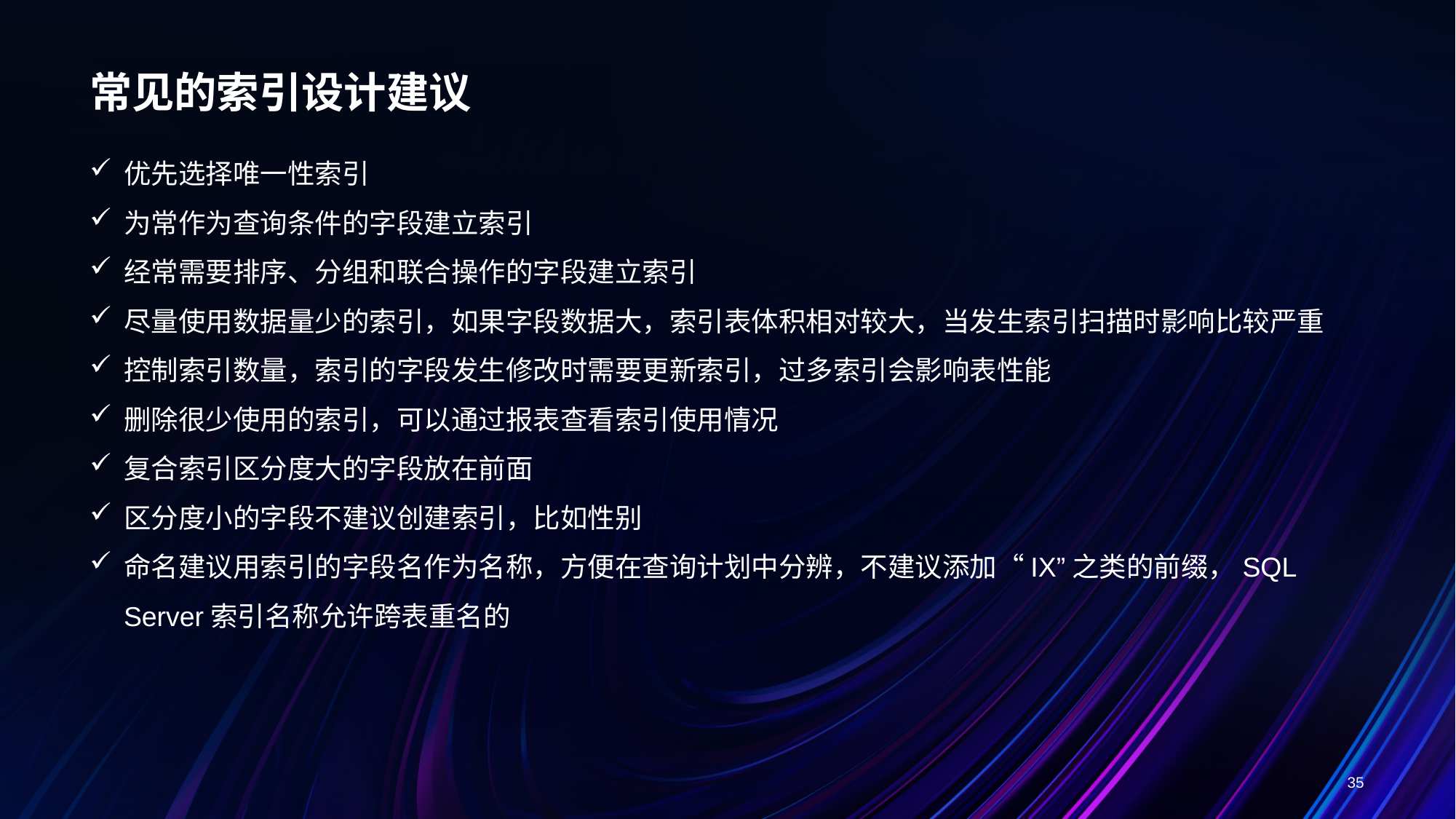

# 常见的索引设计建议
优先选择唯一性索引
为常作为查询条件的字段建立索引
经常需要排序、分组和联合操作的字段建立索引
尽量使用数据量少的索引，如果字段数据大，索引表体积相对较大，当发生索引扫描时影响比较严重
控制索引数量，索引的字段发生修改时需要更新索引，过多索引会影响表性能
删除很少使用的索引，可以通过报表查看索引使用情况
复合索引区分度大的字段放在前面
区分度小的字段不建议创建索引，比如性别
命名建议用索引的字段名作为名称，方便在查询计划中分辨，不建议添加“IX”之类的前缀，SQL Server索引名称允许跨表重名的
35